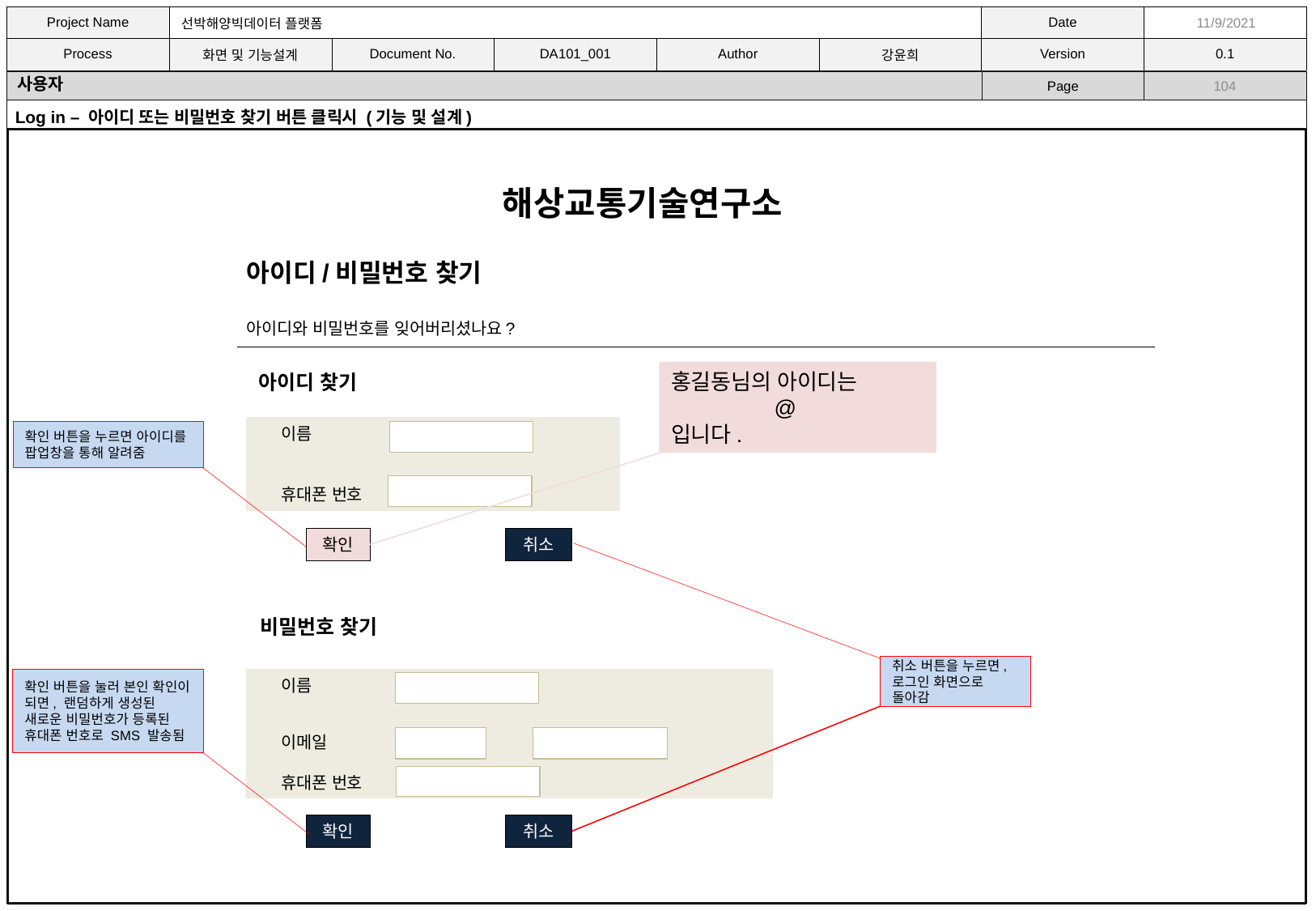

11/9/2021
사용자
104
Log in – 아이디 또는 비밀번호 찾기 버튼 클릭시 (기능 및 설계)

해상교통기술연구소
아이디/비밀번호 찾기

아이디와 비밀번호를 잊어버리셨나요?
홍길동님의 아이디는
                 @
입니다.
아이디 찾기
    이름

    휴대폰 번호
확인 버튼을 누르면 아이디를 팝업창을 통해 알려줌

확인
취소
비밀번호 찾기
취소 버튼을 누르면, 로그인 화면으로 돌아감
    이름

    이메일                             @

    휴대폰 번호
확인 버튼을 눌러 본인 확인이 되면, 랜덤하게 생성된 새로운 비밀번호가 등록된 휴대폰 번호로 SMS 발송됨

확인
취소